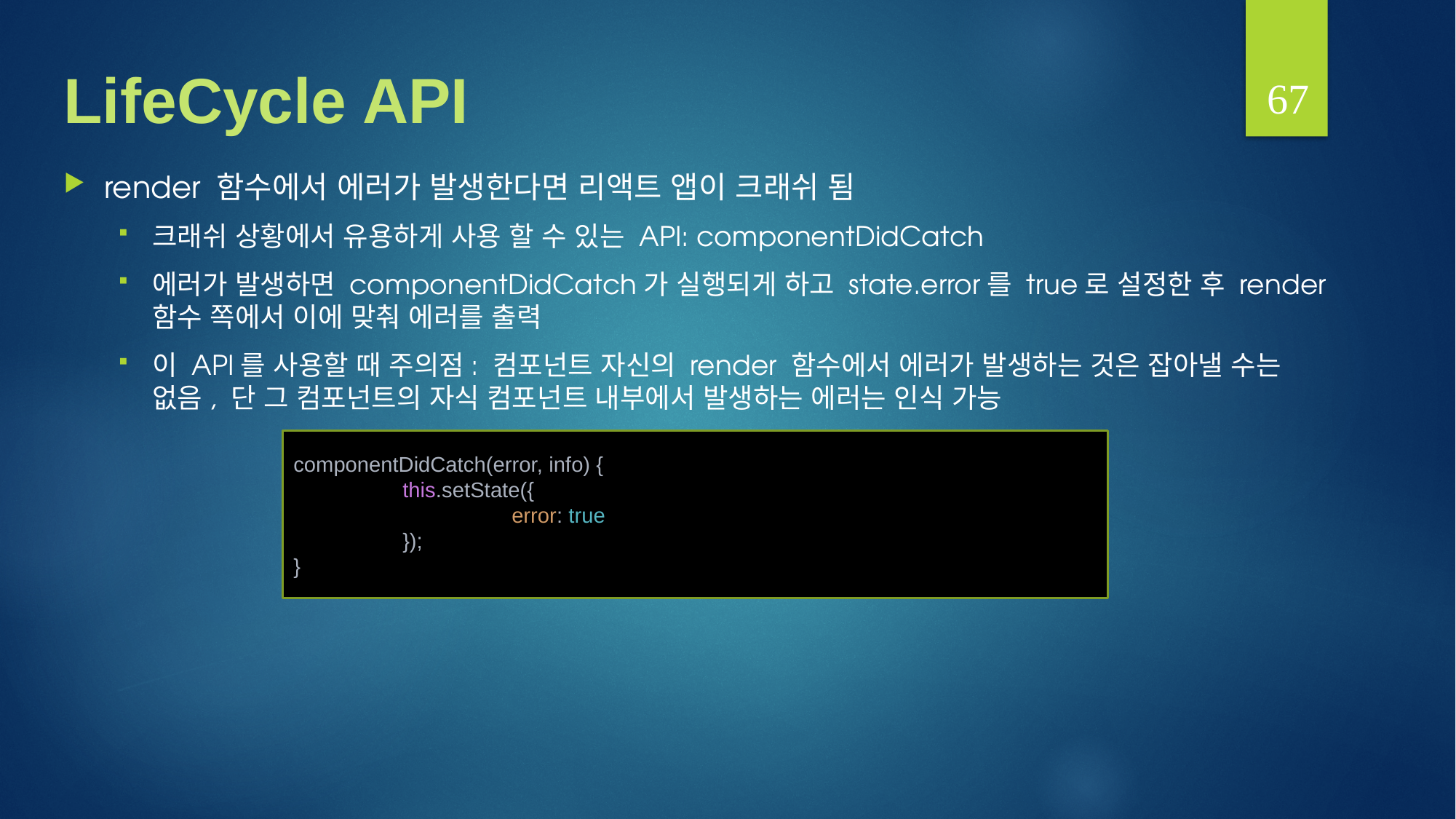

67
# LifeCycle API
render 함수에서 에러가 발생한다면 리액트 앱이 크래쉬 됨
크래쉬 상황에서 유용하게 사용 할 수 있는 API: componentDidCatch
에러가 발생하면 componentDidCatch가 실행되게 하고 state.error를 true로 설정한 후 render 함수 쪽에서 이에 맞춰 에러를 출력
이 API를 사용할 때 주의점: 컴포넌트 자신의 render 함수에서 에러가 발생하는 것은 잡아낼 수는 없음, 단 그 컴포넌트의 자식 컴포넌트 내부에서 발생하는 에러는 인식 가능
componentDidCatch(error, info) {
	this.setState({
		error: true
	});
}